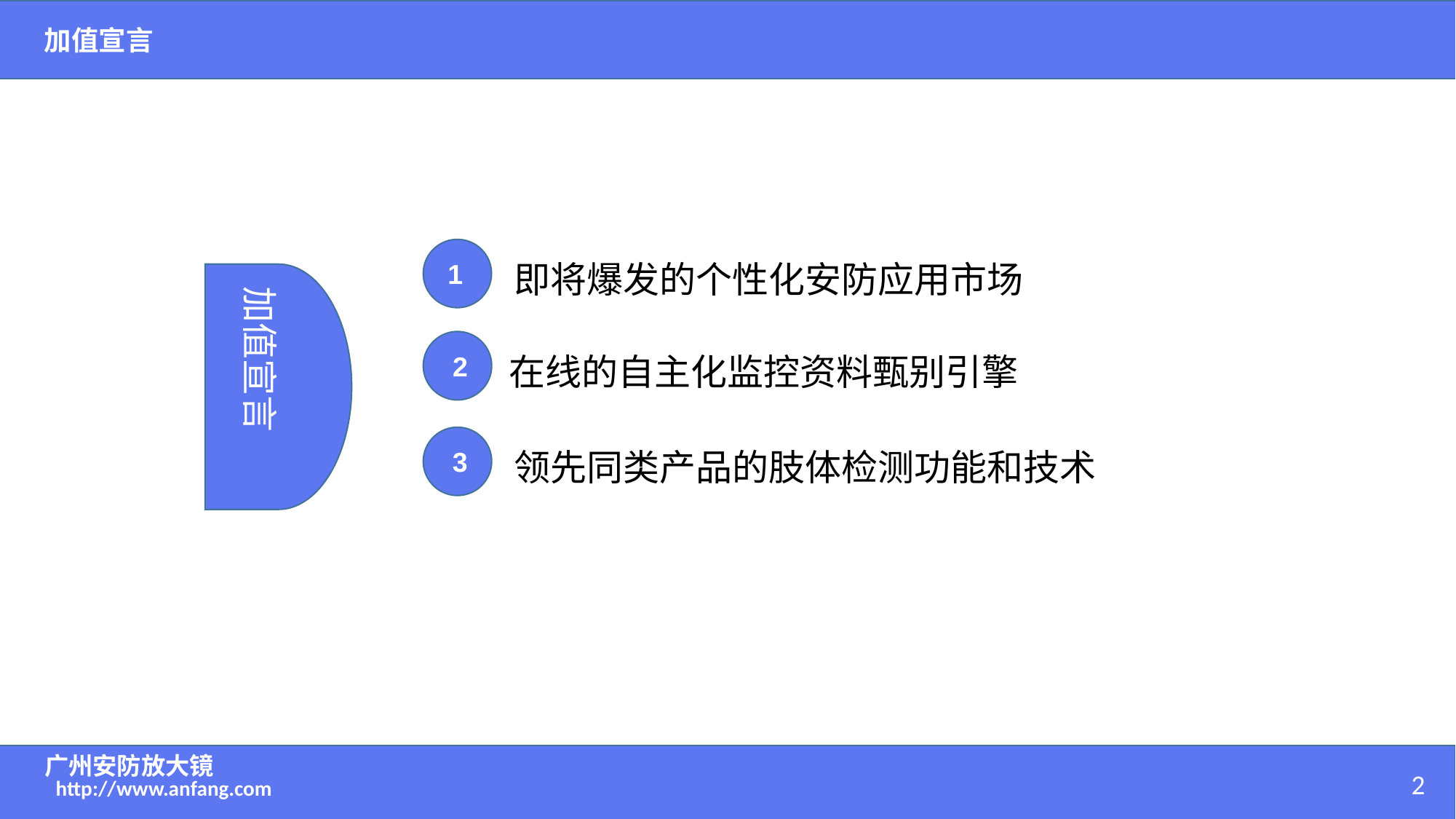

加值宣言

1
即将爆发的个性化安防应用市场

加值宣言

2
在线的自主化监控资料甄别引擎

3
领先同类产品的肢体检测功能和技术

广州安防放大镜
http://www.anfang.com
2